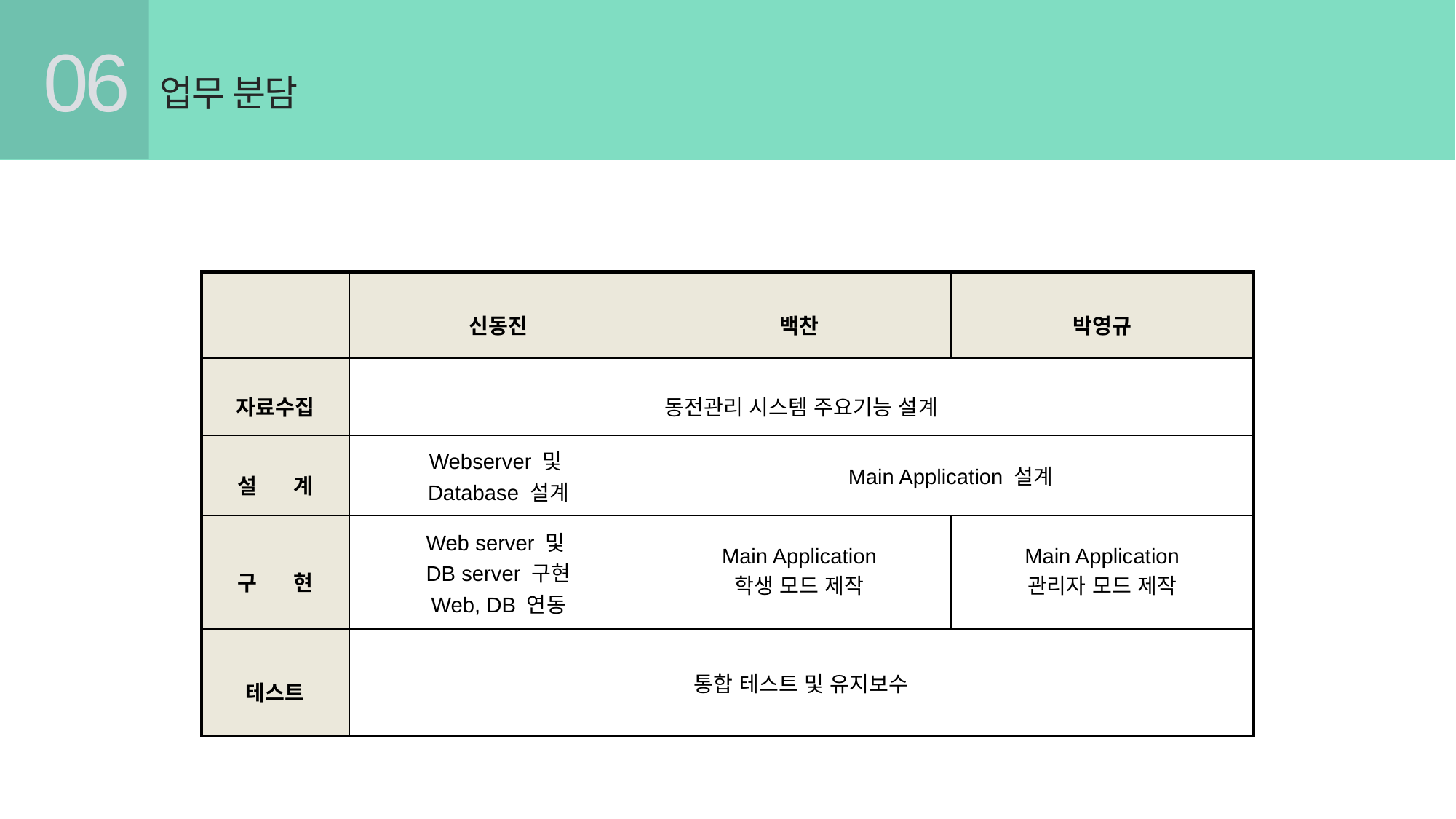

06
업무 분담
|  | 신동진 | 백찬 | 박영규 |
| --- | --- | --- | --- |
| 자료수집 | 동전관리 시스템 주요기능 설계 |  |  |
| 설 계 | Webserver 및 Database 설계 | Main Application 설계 |  |
| 구 현 | Web server 및 DB server 구현 Web, DB 연동 | Main Application 학생 모드 제작 | Main Application 관리자 모드 제작 |
| 테스트 | 통합 테스트 및 유지보수 |  |  |